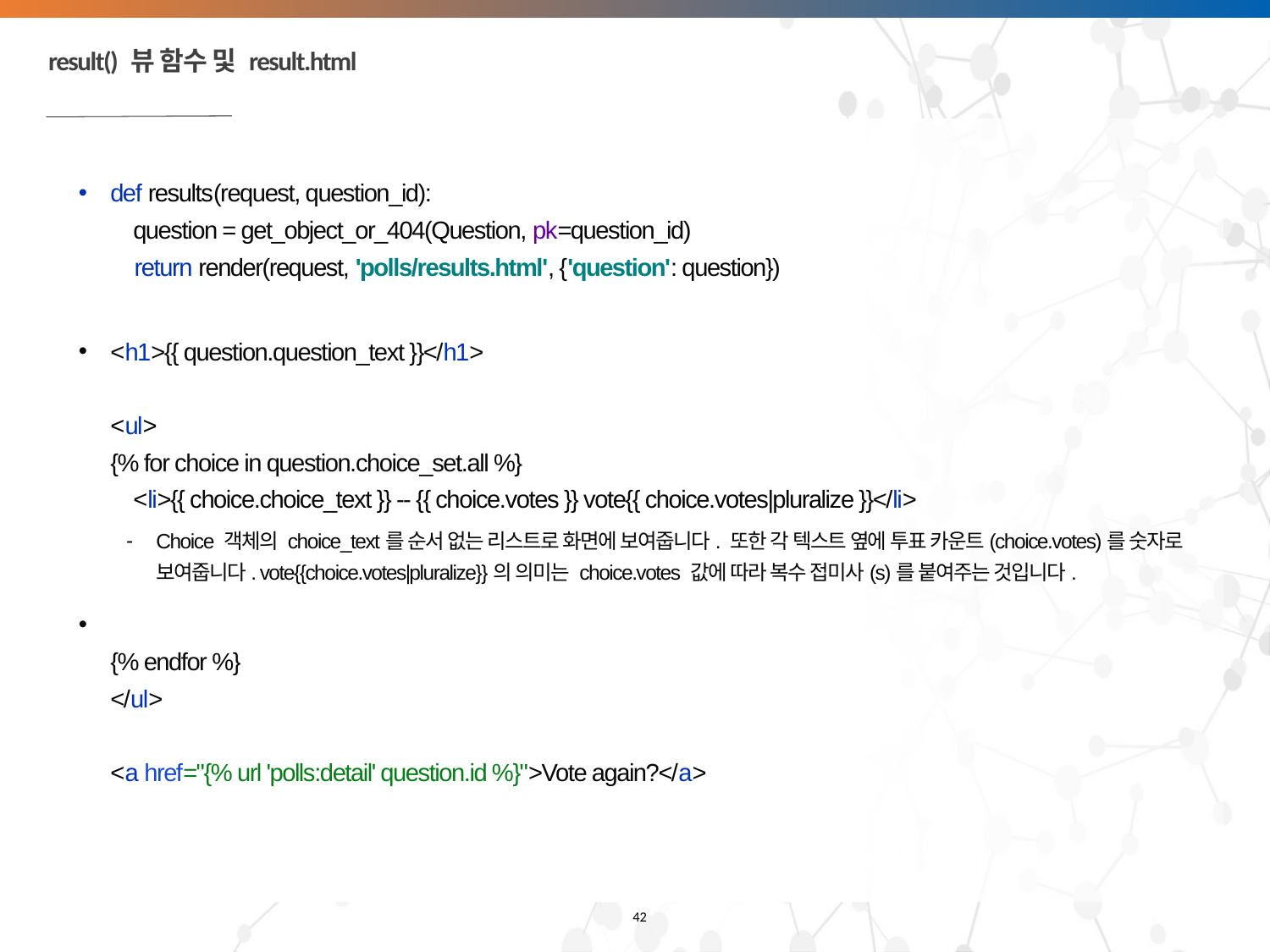

# result() 뷰 함수 및 result.html

def results(request, question_id):
    question = get_object_or_404(Question, pk=question_id)
    return render(request, 'polls/results.html', {'question': question})
<h1>{{ question.question_text }}</h1>
<ul>
{% for choice in question.choice_set.all %}
    <li>{{ choice.choice_text }} -- {{ choice.votes }} vote{{ choice.votes|pluralize }}</li>
Choice 객체의 choice_text를 순서 없는 리스트로 화면에 보여줍니다. 또한 각 텍스트 옆에 투표 카운트(choice.votes)를 숫자로 보여줍니다. vote{{choice.votes|pluralize}}의 의미는 choice.votes 값에 따라 복수 접미사(s)를 붙여주는 것입니다.
{% endfor %}
</ul>
<a href="{% url 'polls:detail' question.id %}">Vote again?</a>

42